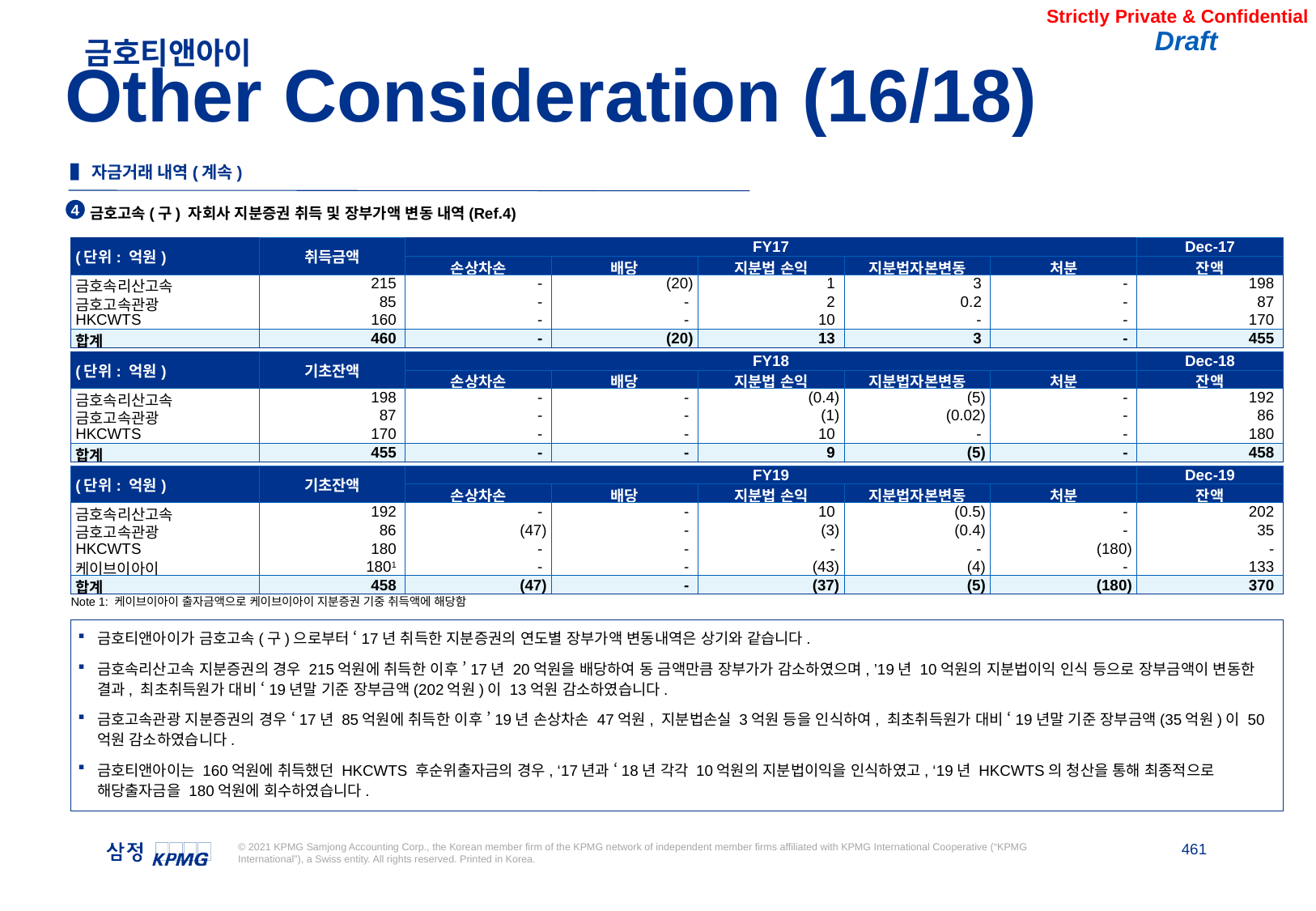

금호티앤아이
Other Consideration (16/18)
▌자금거래 내역(계속)

4
금호고속(구) 자회사 지분증권 취득 및 장부가액 변동 내역(Ref.4)
| (단위: 억원) | 취득금액 | FY17 |  |  |  |  | Dec-17 |
| --- | --- | --- | --- | --- | --- | --- | --- |
|  |  | 손상차손 | 배당 | 지분법 손익 | 지분법자본변동 | 처분 | 잔액 |
| 금호속리산고속 | 215 | - | (20) | 1 | 3 | - | 198 |
| 금호고속관광 | 85 | - | - | 2 | 0.2 | - | 87 |
| HKCWTS | 160 | - | - | 10 | - | - | 170 |
| 합계 | 460 | - | (20) | 13 | 3 | - | 455 |
| (단위: 억원) | 기초잔액 | FY18 |  |  |  |  | Dec-18 |
| --- | --- | --- | --- | --- | --- | --- | --- |
|  |  | 손상차손 | 배당 | 지분법 손익 | 지분법자본변동 | 처분 | 잔액 |
| 금호속리산고속 | 198 | - | - | (0.4) | (5) | - | 192 |
| 금호고속관광 | 87 | - | - | (1) | (0.02) | - | 86 |
| HKCWTS | 170 | - | - | 10 | - | - | 180 |
| 합계 | 455 | - | - | 9 | (5) | - | 458 |
| (단위: 억원) | 기초잔액 | FY19 |  |  |  |  | Dec-19 |
| --- | --- | --- | --- | --- | --- | --- | --- |
|  |  | 손상차손 | 배당 | 지분법 손익 | 지분법자본변동 | 처분 | 잔액 |
| 금호속리산고속 | 192 | - | - | 10 | (0.5) | - | 202 |
| 금호고속관광 | 86 | (47) | - | (3) | (0.4) | - | 35 |
| HKCWTS | 180 | - | - | - | - | (180) | - |
| 케이브이아이 | 1801 | - | - | (43) | (4) | - | 133 |
| 합계 | 458 | (47) | - | (37) | (5) | (180) | 370 |
Note 1: 케이브이아이 출자금액으로 케이브이아이 지분증권 기중 취득액에 해당함
금호티앤아이가 금호고속(구)으로부터 ‘17년 취득한 지분증권의 연도별 장부가액 변동내역은 상기와 같습니다.
금호속리산고속 지분증권의 경우 215억원에 취득한 이후 ’17년 20억원을 배당하여 동 금액만큼 장부가가 감소하였으며, ’19년 10억원의 지분법이익 인식 등으로 장부금액이 변동한 결과, 최초취득원가 대비 ‘19년말 기준 장부금액(202억원)이 13억원 감소하였습니다.
금호고속관광 지분증권의 경우 ‘17년 85억원에 취득한 이후 ’19년 손상차손 47억원, 지분법손실 3억원 등을 인식하여, 최초취득원가 대비 ‘19년말 기준 장부금액(35억원)이 50억원 감소하였습니다.
금호티앤아이는 160억원에 취득했던 HKCWTS 후순위출자금의 경우, ‘17년과 ‘18년 각각 10억원의 지분법이익을 인식하였고, ‘19년 HKCWTS의 청산을 통해 최종적으로 해당출자금을 180억원에 회수하였습니다.